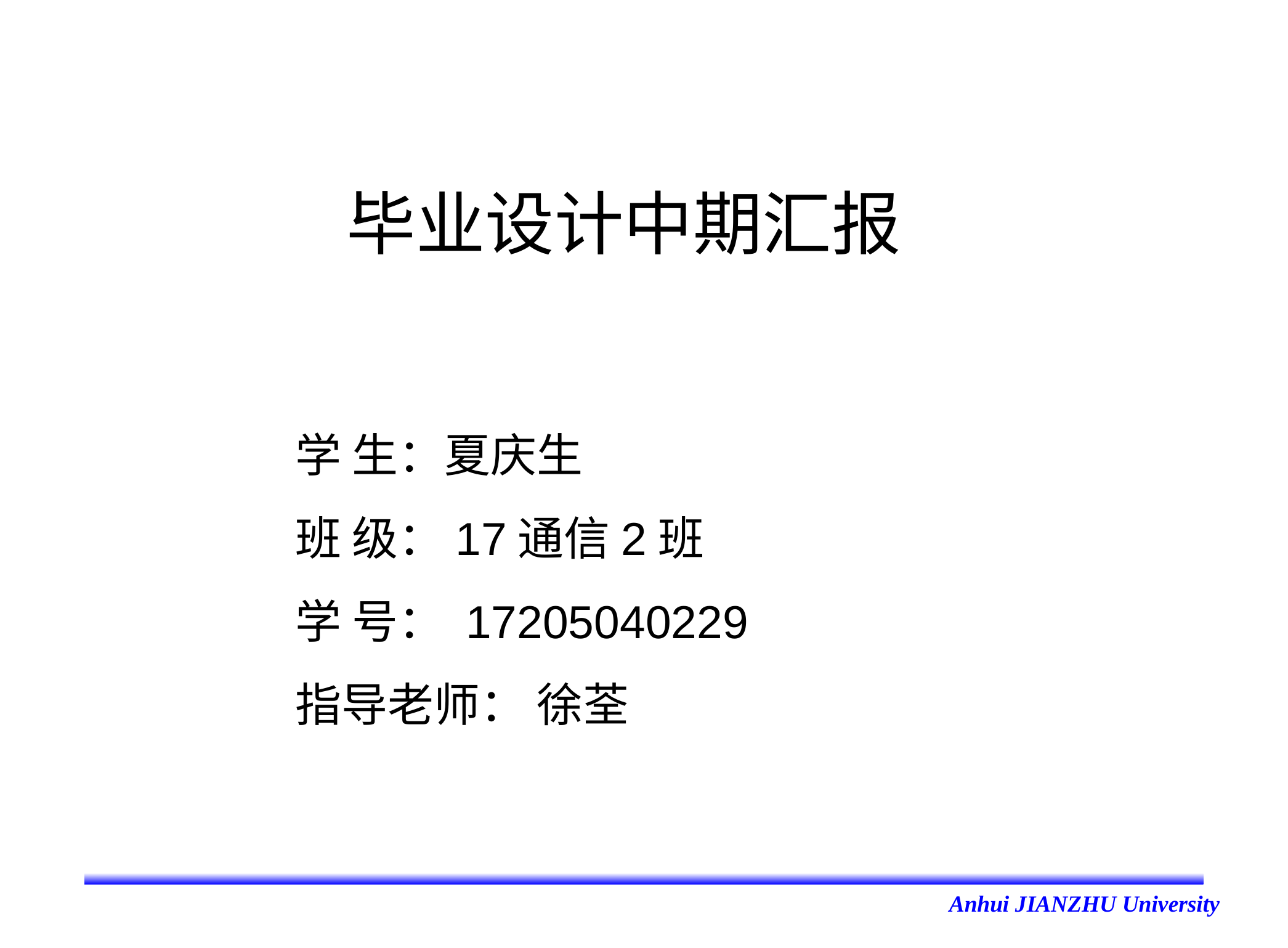

# 毕业设计中期汇报
        学 生：夏庆生
        班 级：17通信2班
        学 号： 17205040229
        指导老师： 徐荃